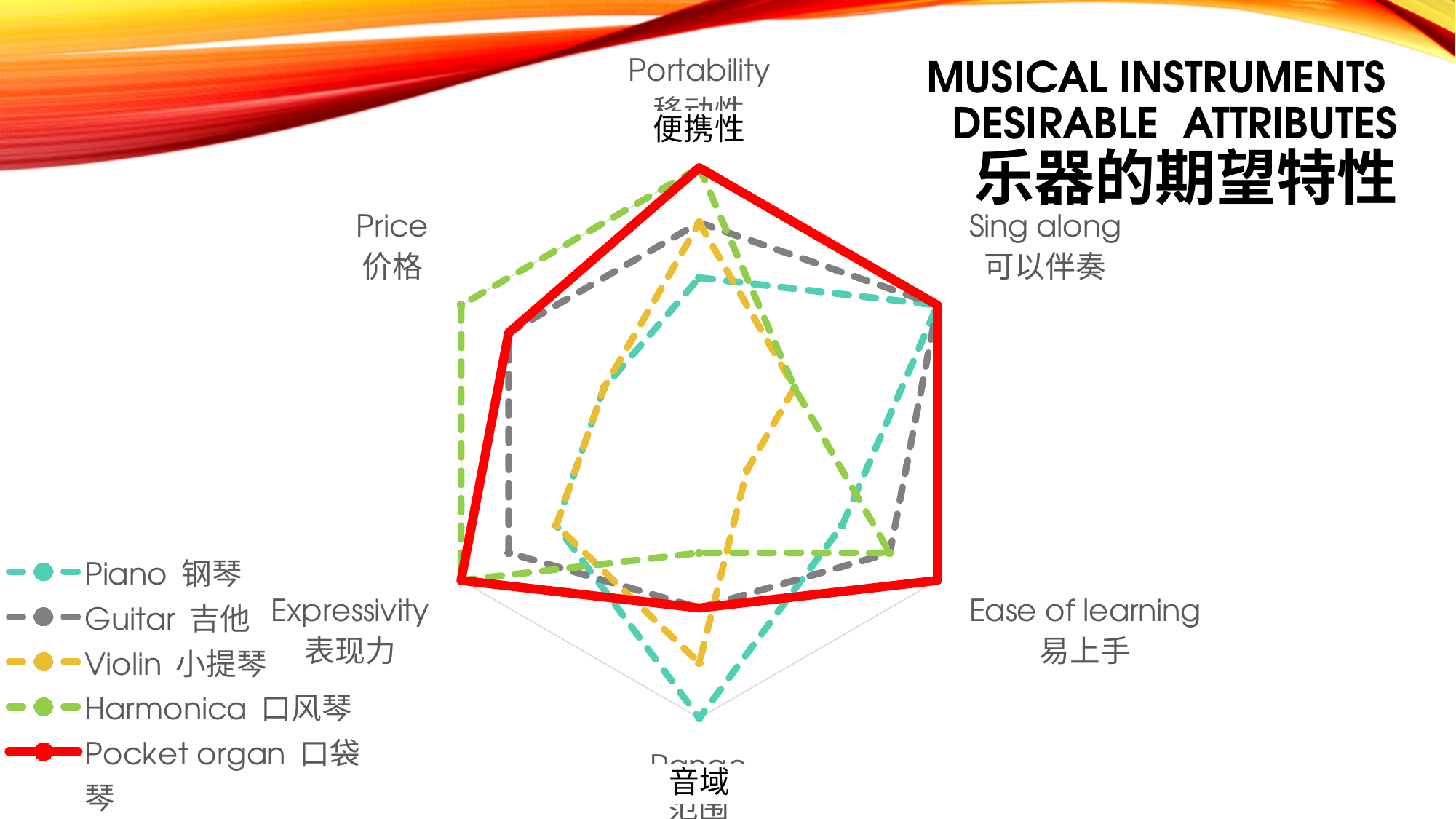

### Chart

| Category | Piano 钢琴 | Guitar 吉他 | Violin 小提琴 | Harmonica 口风琴 | Pocket organ 口袋琴 |
|---|---|---|---|---|---|
| Portability
移动性 | 3.0 | 4.0 | 4.0 | 5.0 | 5.0 |
| Sing along
可以伴奏 | 5.0 | 5.0 | 2.0 | 2.0 | 5.0 |
| Ease of learning
易上手 | 3.0 | 4.0 | 1.0 | 4.0 | 5.0 |
| Range
范围 | 5.0 | 3.0 | 4.0 | 2.0 | 3.0 |
| Expressivity
表现力 | 3.0 | 4.0 | 3.0 | 5.0 | 5.0 |
| Price
价格 | 2.0 | 4.0 | 2.0 | 5.0 | 4.0 |
# Musical instruments
Desirable  attributes
乐器的期望特性